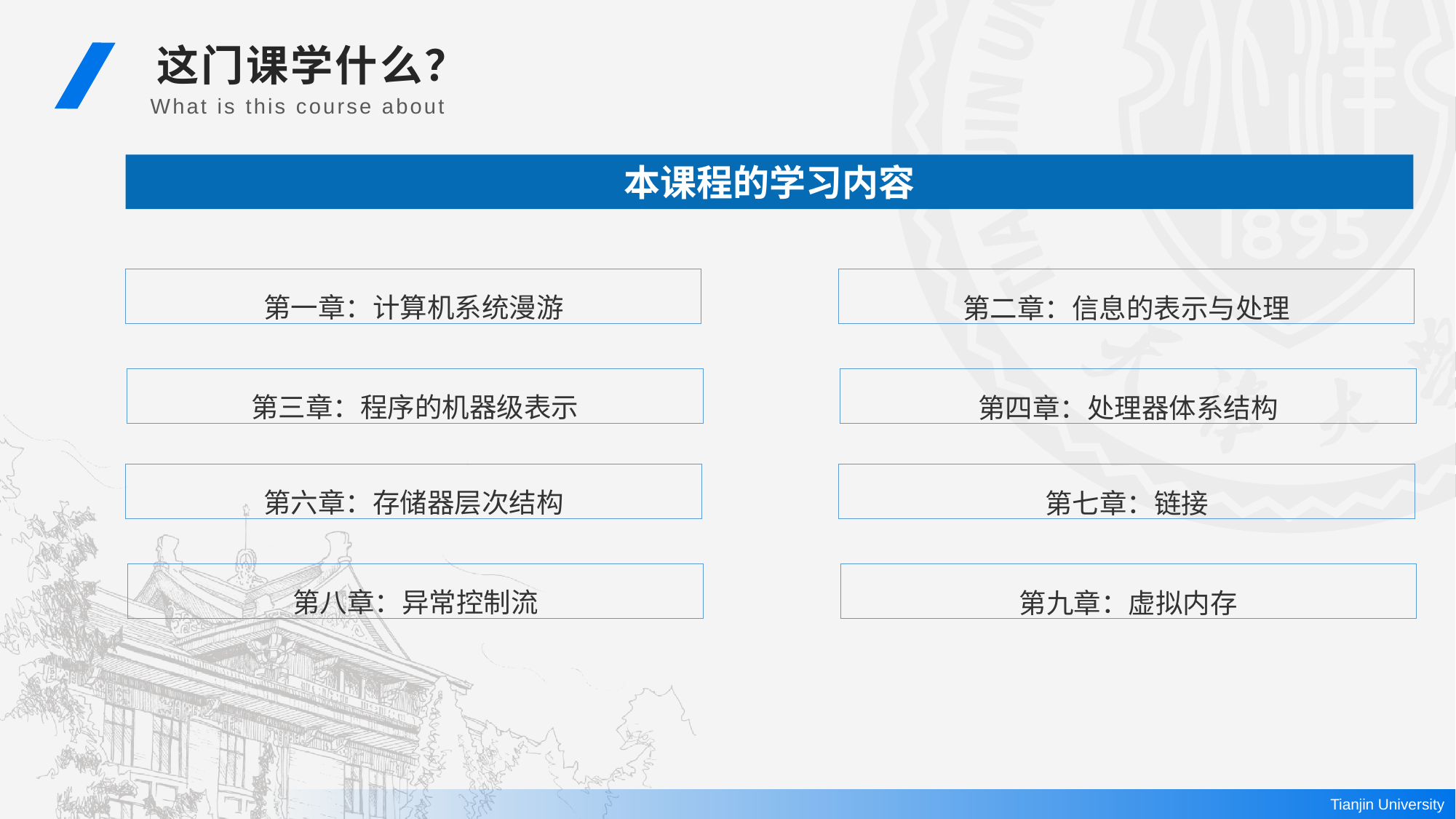

这门课学什么？
   What is this course about
本课程的学习内容
第一章：计算机系统漫游
第二章：信息的表示与处理
第三章：程序的机器级表示
第四章：处理器体系结构
第六章：存储器层次结构
第七章：链接
第八章：异常控制流
第九章：虚拟内存